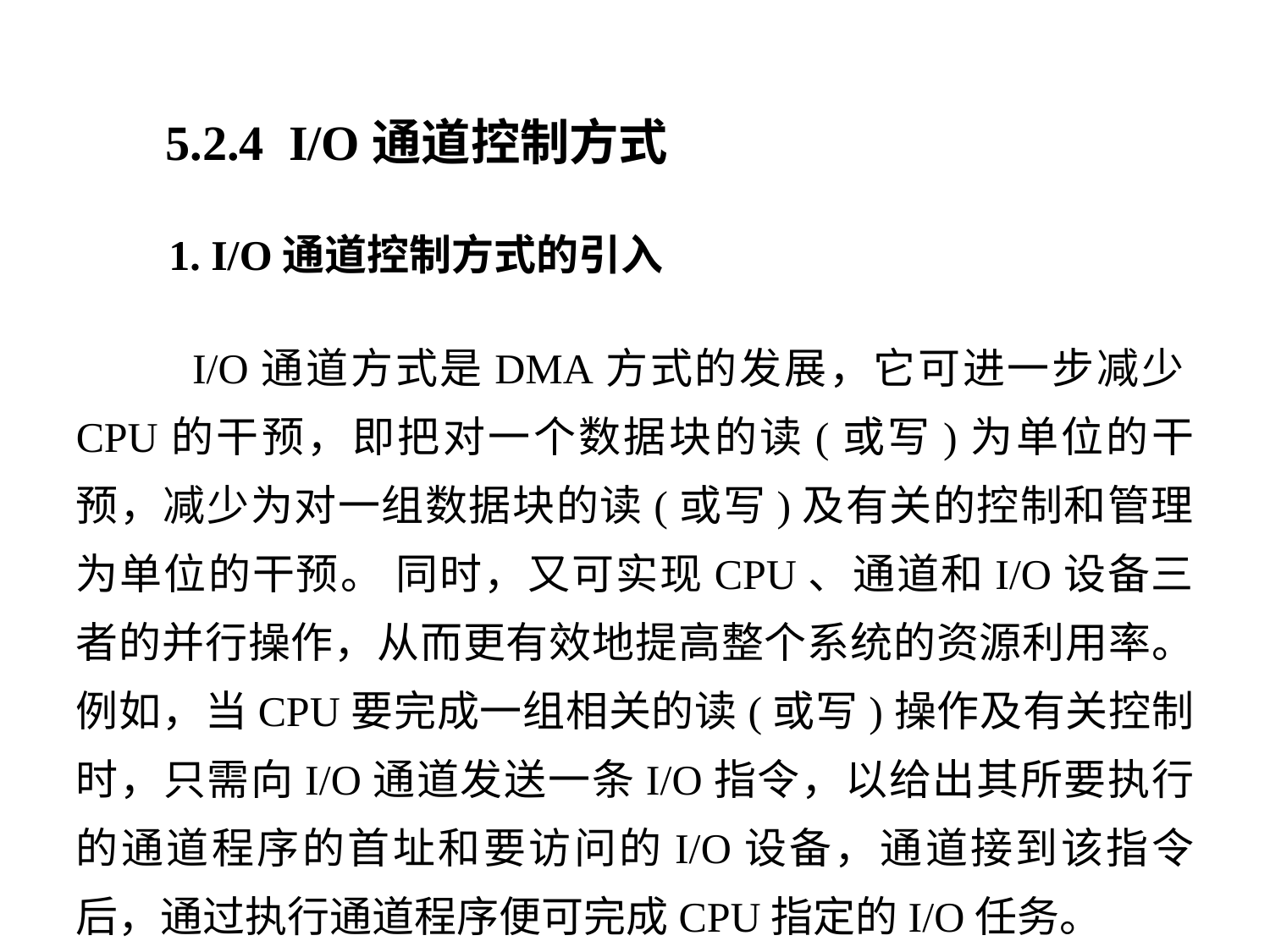

5.2.4  I/O通道控制方式
1. I/O通道控制方式的引入
         I/O通道方式是DMA方式的发展，它可进一步减少CPU的干预，即把对一个数据块的读(或写)为单位的干预，减少为对一组数据块的读(或写)及有关的控制和管理为单位的干预。 同时，又可实现CPU、通道和I/O设备三者的并行操作，从而更有效地提高整个系统的资源利用率。例如，当CPU要完成一组相关的读(或写)操作及有关控制时，只需向I/O通道发送一条I/O指令，以给出其所要执行的通道程序的首址和要访问的I/O设备，通道接到该指令后，通过执行通道程序便可完成CPU指定的I/O任务。